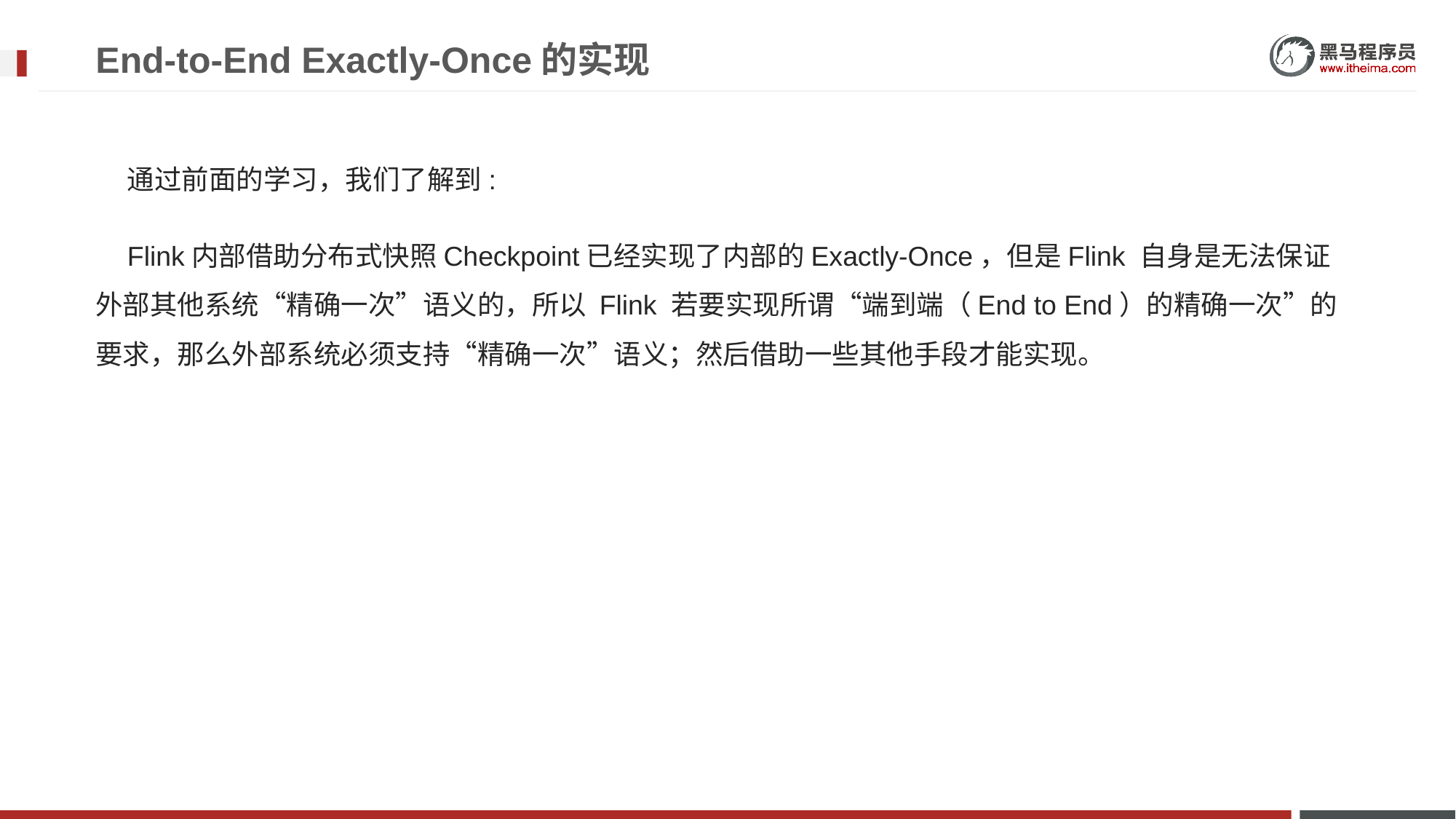

# End-to-End Exactly-Once的实现
通过前面的学习，我们了解到:
Flink内部借助分布式快照Checkpoint已经实现了内部的Exactly-Once，但是Flink 自身是无法保证外部其他系统“精确一次”语义的，所以 Flink 若要实现所谓“端到端（End to End）的精确一次”的要求，那么外部系统必须支持“精确一次”语义；然后借助一些其他手段才能实现。